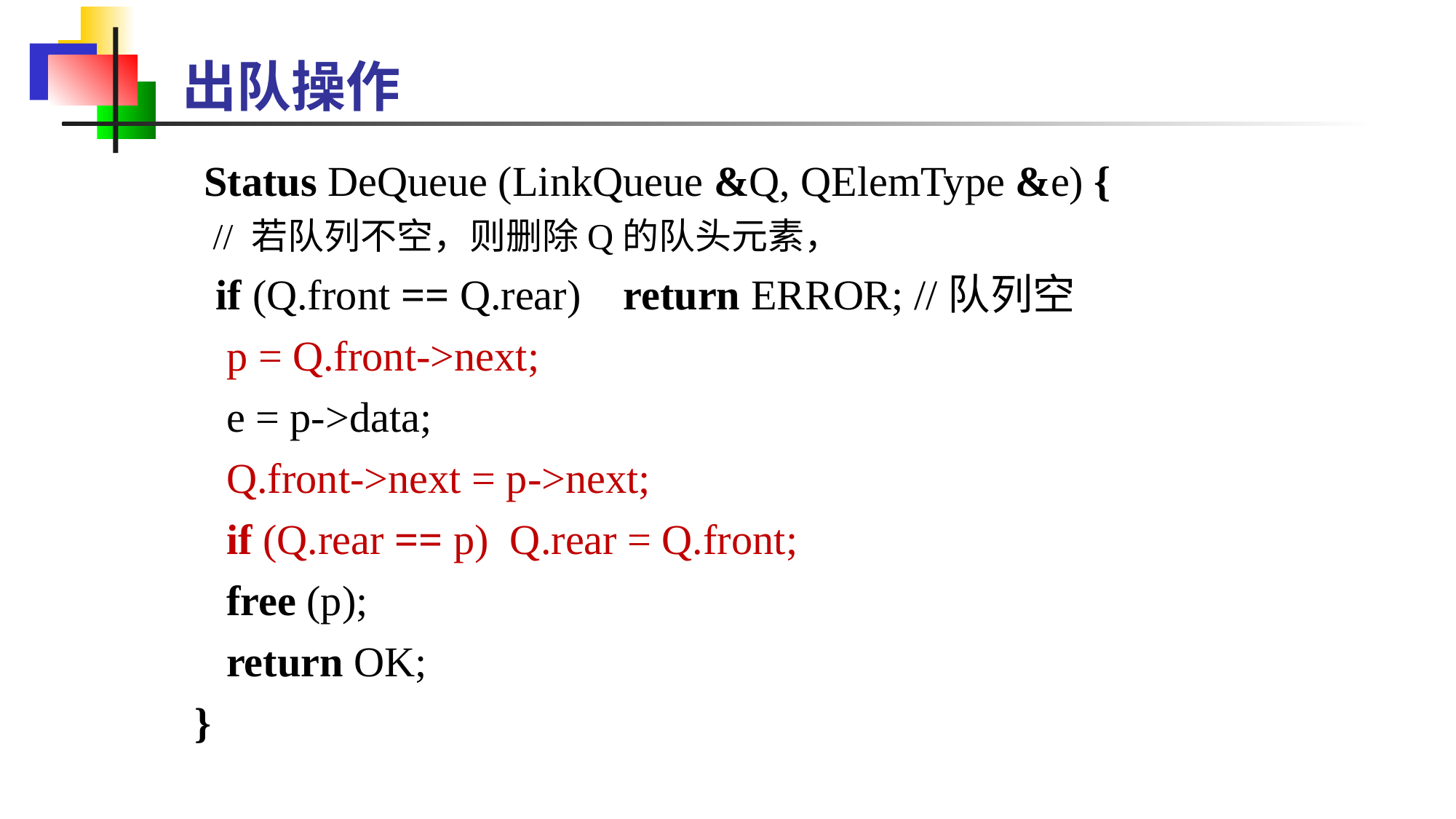

出队操作
 Status DeQueue (LinkQueue &Q, QElemType &e) {
  // 若队列不空，则删除Q的队头元素，
  if (Q.front == Q.rear)    return ERROR; //队列空
   p = Q.front->next;
   e = p->data;
   Q.front->next = p->next;
   if (Q.rear == p)  Q.rear = Q.front;
   free (p);
   return OK;
}